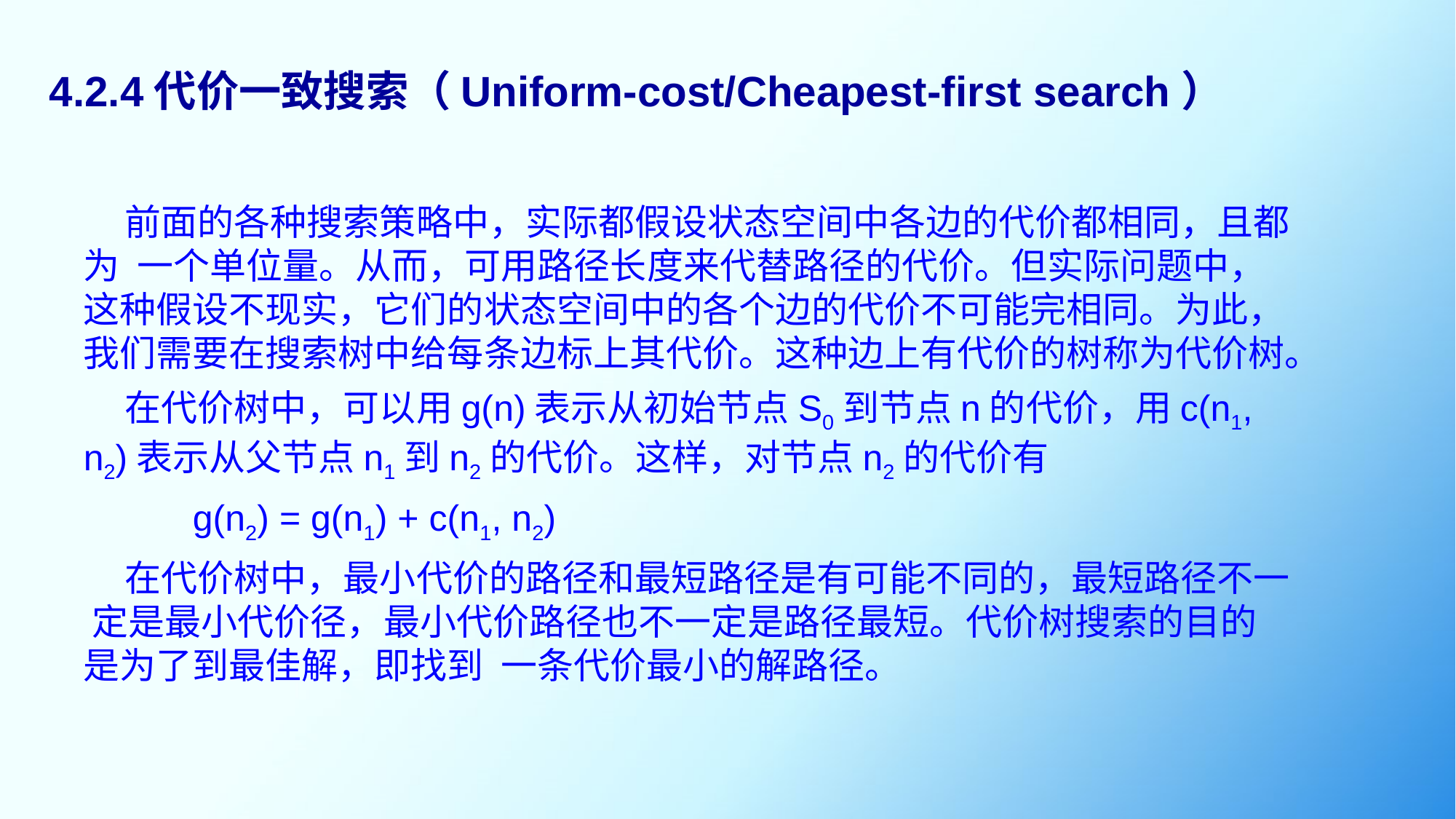

4.2.4代价一致搜索（Uniform-cost/Cheapest-first search）
    前面的各种搜索策略中，实际都假设状态空间中各边的代价都相同，且都为一个单位量。从而，可用路径长度来代替路径的代价。但实际问题中，这种假设不现实，它们的状态空间中的各个边的代价不可能完相同。为此，我们需要在搜索树中给每条边标上其代价。这种边上有代价的树称为代价树。
    在代价树中，可以用g(n)表示从初始节点S0到节点n的代价，用c(n1, n2)表示从父节点n1到n2的代价。这样，对节点n2的代价有
	g(n2) = g(n1) + c(n1, n2)
    在代价树中，最小代价的路径和最短路径是有可能不同的，最短路径不一定是最小代价径，最小代价路径也不一定是路径最短。代价树搜索的目的是为了到最佳解，即找到一条代价最小的解路径。